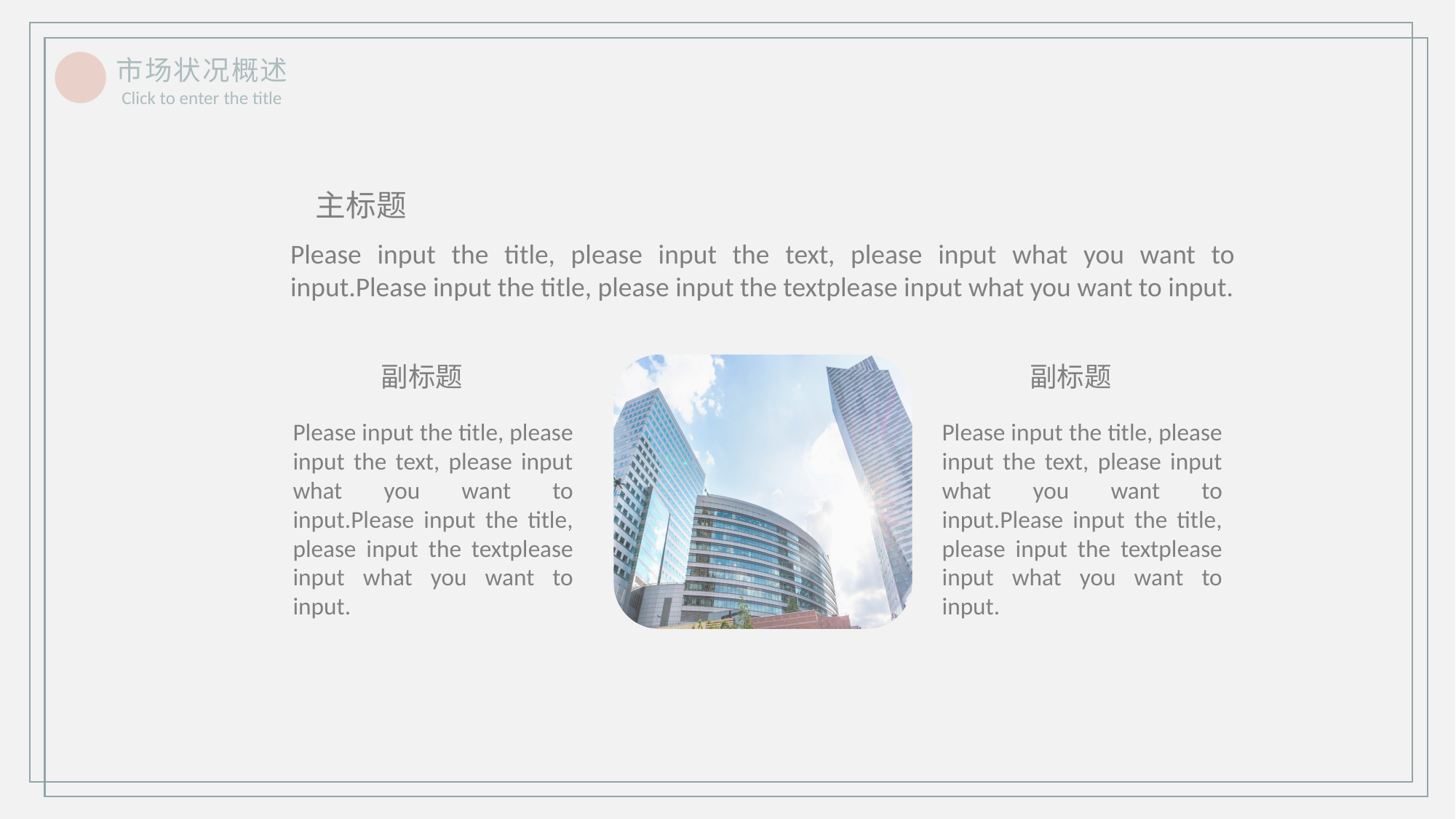

市场状况概述
Click to enter the title

主标题
Please input the title, please input the text, please input what you want to input.Please input the title, please input the textplease input what you want to input.
副标题

副标题
Please input the title, please input the text, please input what you want to input.Please input the title, please input the textplease input what you want to input.
Please input the title, please input the text, please input what you want to input.Please input the title, please input the textplease input what you want to input.